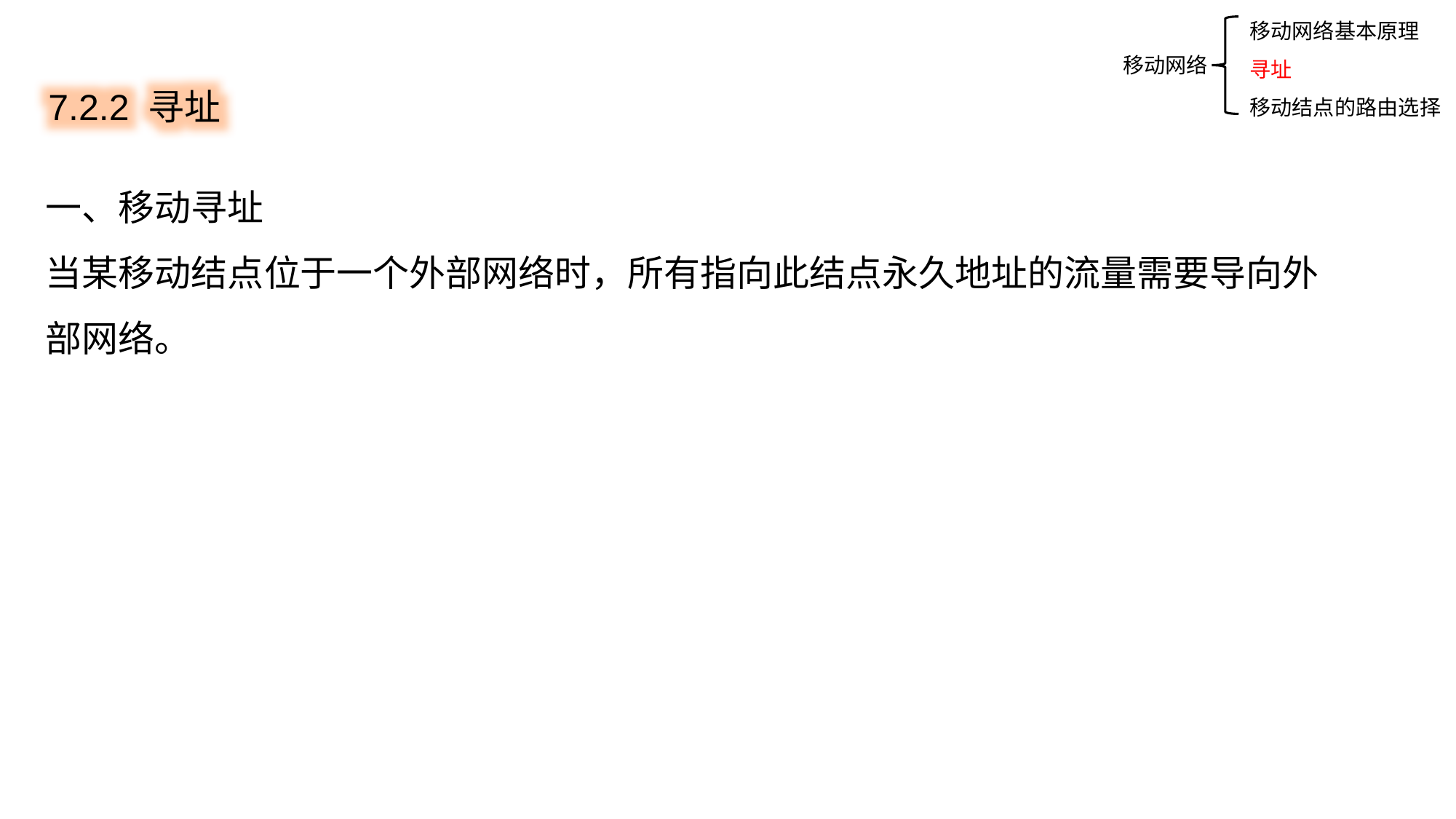

移动网络基本原理
寻址
移动结点的路由选择

7.2.2 寻址
移动网络
一、移动寻址
当某移动结点位于一个外部网络时，所有指向此结点永久地址的流量需要导向外部网络。